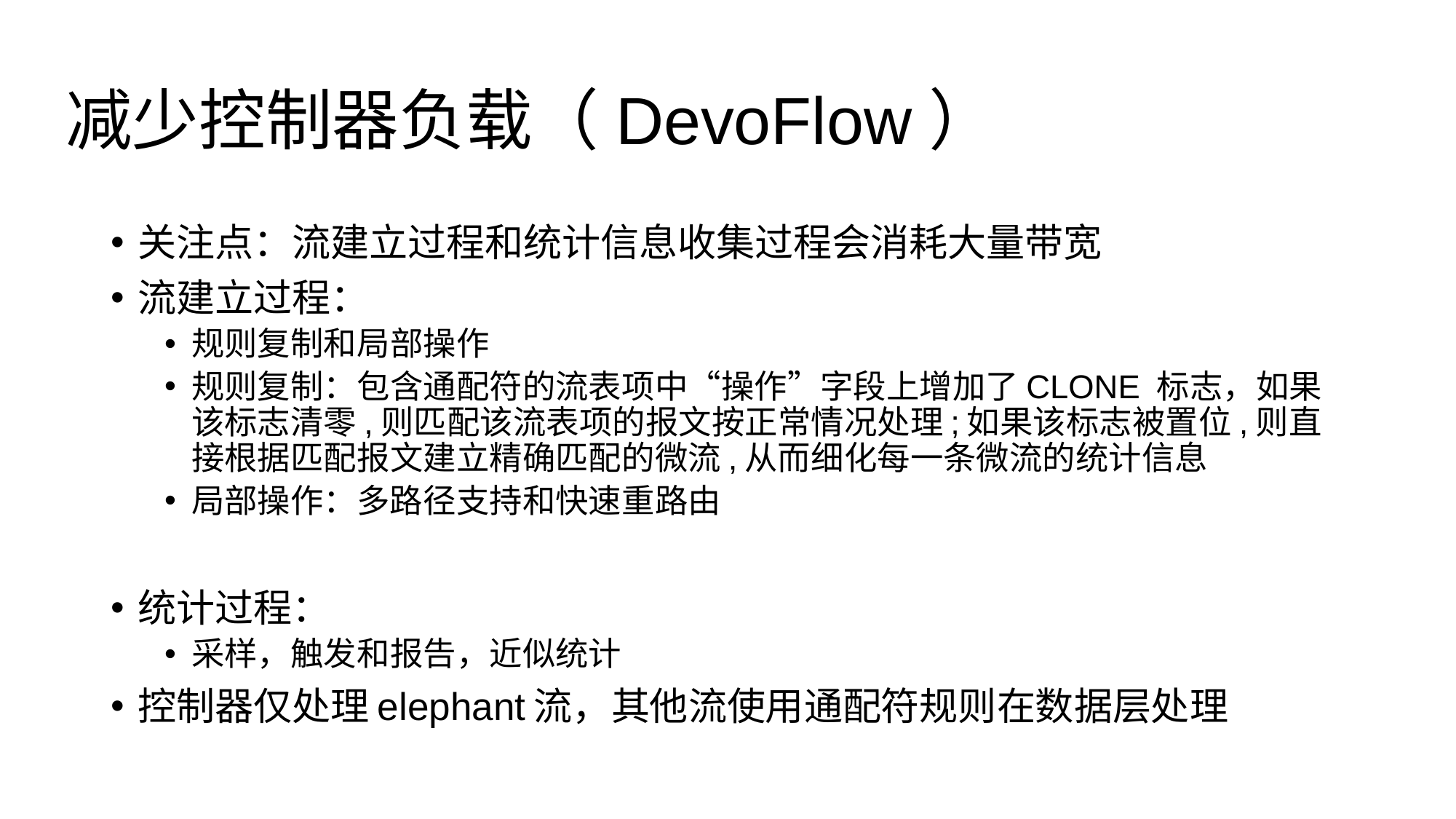

# 减少控制器负载（DevoFlow）
关注点：流建立过程和统计信息收集过程会消耗大量带宽
流建立过程：
规则复制和局部操作
规则复制：包含通配符的流表项中“操作”字段上增加了CLONE 标志，如果该标志清零,则匹配该流表项的报文按正常情况处理;如果该标志被置位,则直接根据匹配报文建立精确匹配的微流,从而细化每一条微流的统计信息
局部操作：多路径支持和快速重路由

统计过程：
采样，触发和报告，近似统计
控制器仅处理elephant流，其他流使用通配符规则在数据层处理